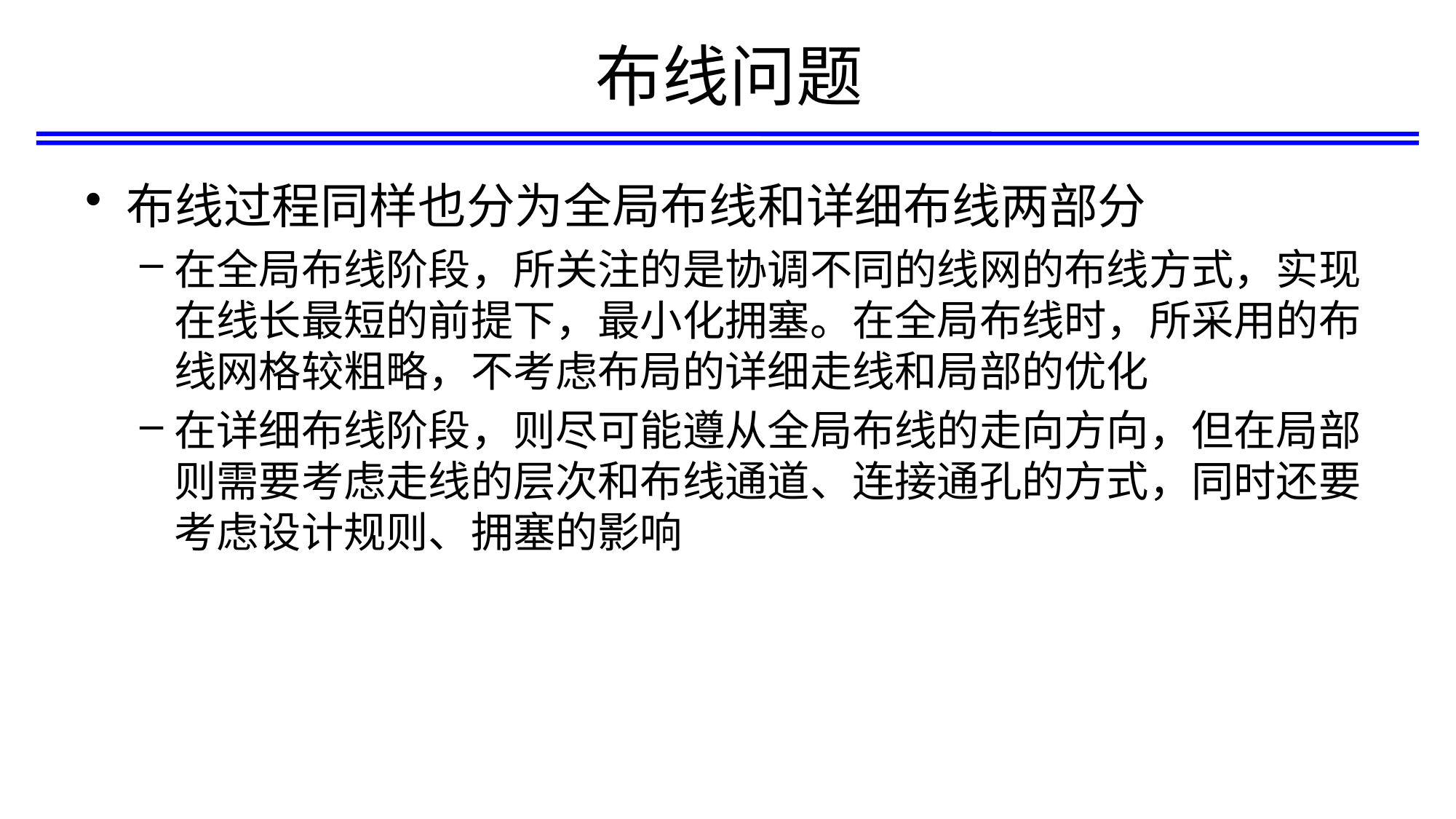

# 布线问题
布线过程同样也分为全局布线和详细布线两部分
在全局布线阶段，所关注的是协调不同的线网的布线方式，实现在线长最短的前提下，最小化拥塞。在全局布线时，所采用的布线网格较粗略，不考虑布局的详细走线和局部的优化
在详细布线阶段，则尽可能遵从全局布线的走向方向，但在局部则需要考虑走线的层次和布线通道、连接通孔的方式，同时还要考虑设计规则、拥塞的影响